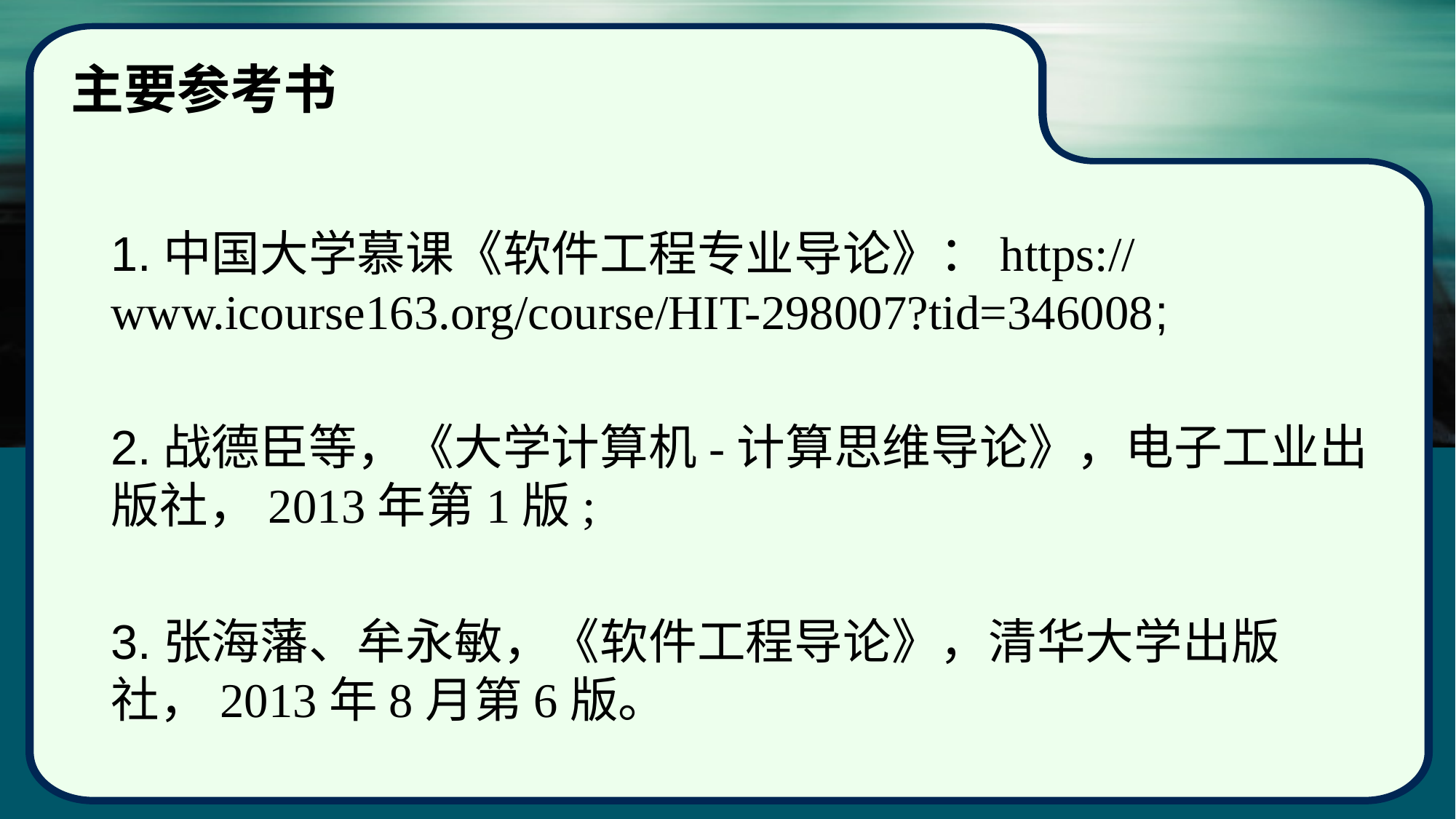

# 主要参考书

1.中国大学慕课《软件工程专业导论》：https://www.icourse163.org/course/HIT-298007?tid=346008;

2.战德臣等，《大学计算机-计算思维导论》，电子工业出版社，2013年第1版;

3.张海藩、牟永敏，《软件工程导论》，清华大学出版社，2013年8月第6版。